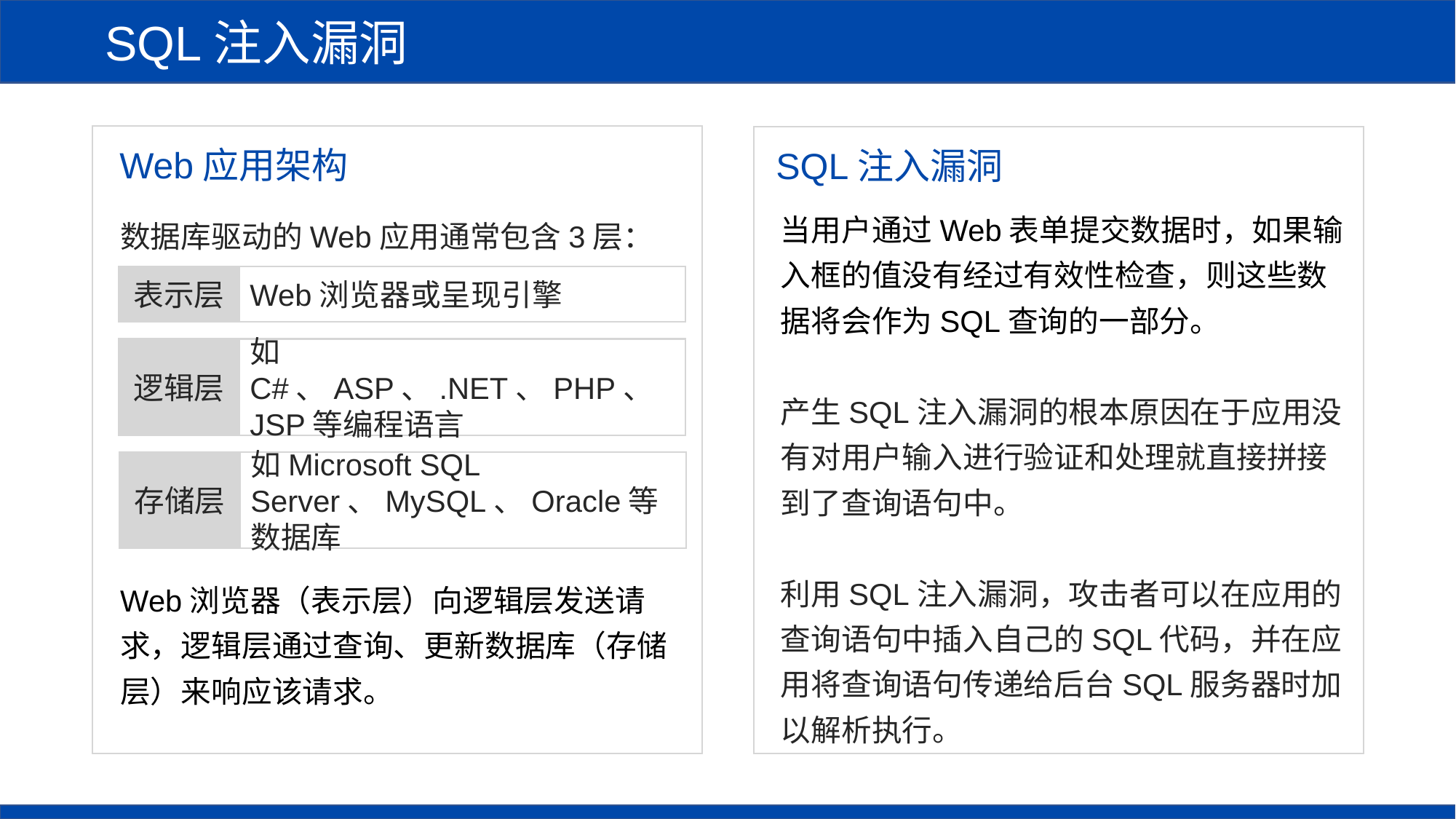

SQL注入漏洞

Web应用架构
SQL注入漏洞
当用户通过Web表单提交数据时，如果输入框的值没有经过有效性检查，则这些数据将会作为SQL查询的一部分。

产生SQL注入漏洞的根本原因在于应用没有对用户输入进行验证和处理就直接拼接到了查询语句中。

利用SQL注入漏洞，攻击者可以在应用的查询语句中插入自己的SQL代码，并在应用将查询语句传递给后台SQL服务器时加以解析执行。
数据库驱动的Web应用通常包含3层：

Web浏览器（表示层）向逻辑层发送请求，逻辑层通过查询、更新数据库（存储层）来响应该请求。
Web浏览器或呈现引擎
表示层
如C#、ASP、.NET、PHP、JSP等编程语言
逻辑层
如Microsoft SQL Server、MySQL、Oracle等数据库
存储层